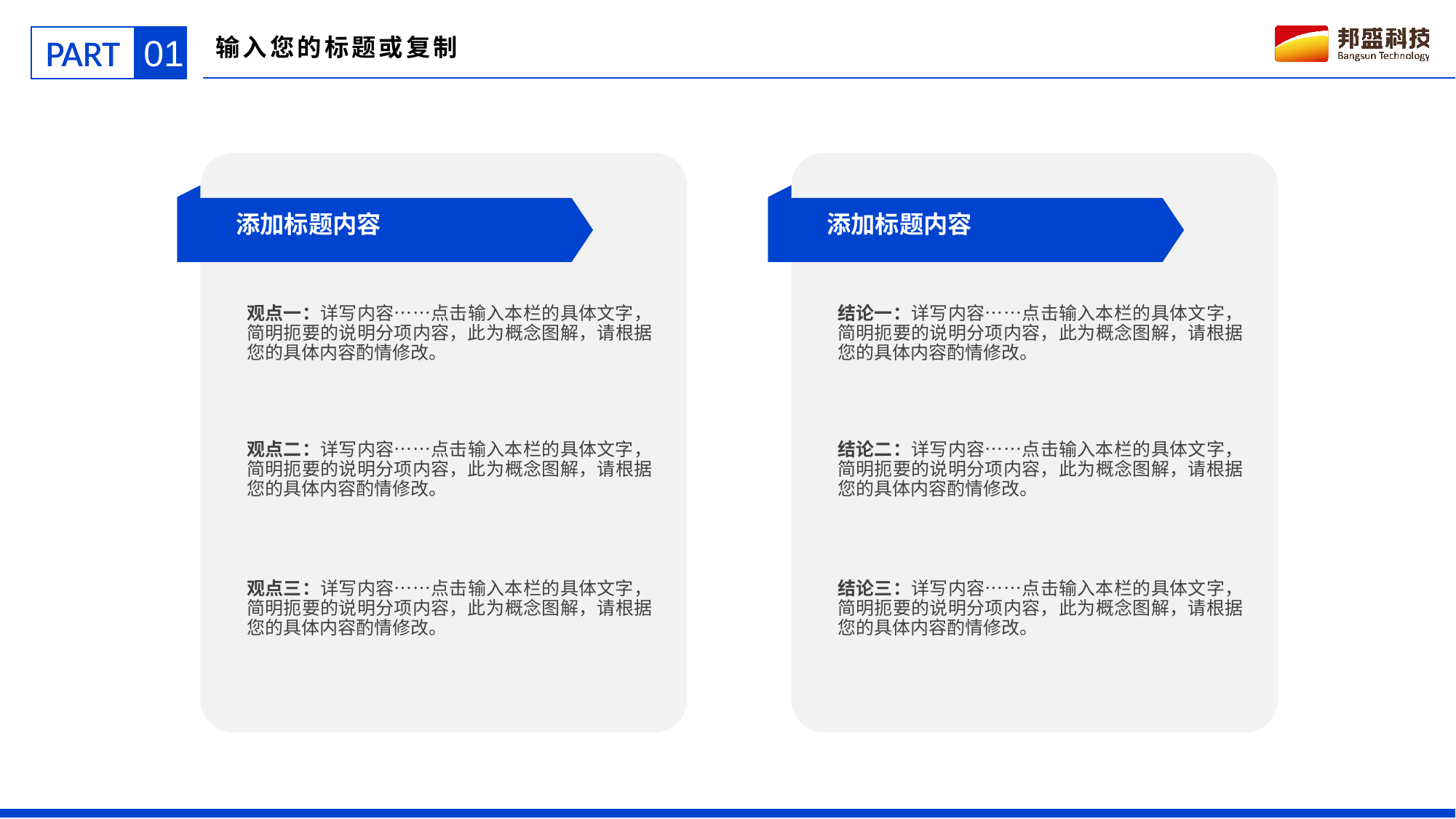

01
PART
输入您的标题或复制

添加标题内容
添加标题内容
观点一：详写内容……点击输入本栏的具体文字，简明扼要的说明分项内容，此为概念图解，请根据您的具体内容酌情修改。
结论一：详写内容……点击输入本栏的具体文字，简明扼要的说明分项内容，此为概念图解，请根据您的具体内容酌情修改。
观点二：详写内容……点击输入本栏的具体文字，简明扼要的说明分项内容，此为概念图解，请根据您的具体内容酌情修改。
结论二：详写内容……点击输入本栏的具体文字，简明扼要的说明分项内容，此为概念图解，请根据您的具体内容酌情修改。
观点三：详写内容……点击输入本栏的具体文字，简明扼要的说明分项内容，此为概念图解，请根据您的具体内容酌情修改。
结论三：详写内容……点击输入本栏的具体文字，简明扼要的说明分项内容，此为概念图解，请根据您的具体内容酌情修改。